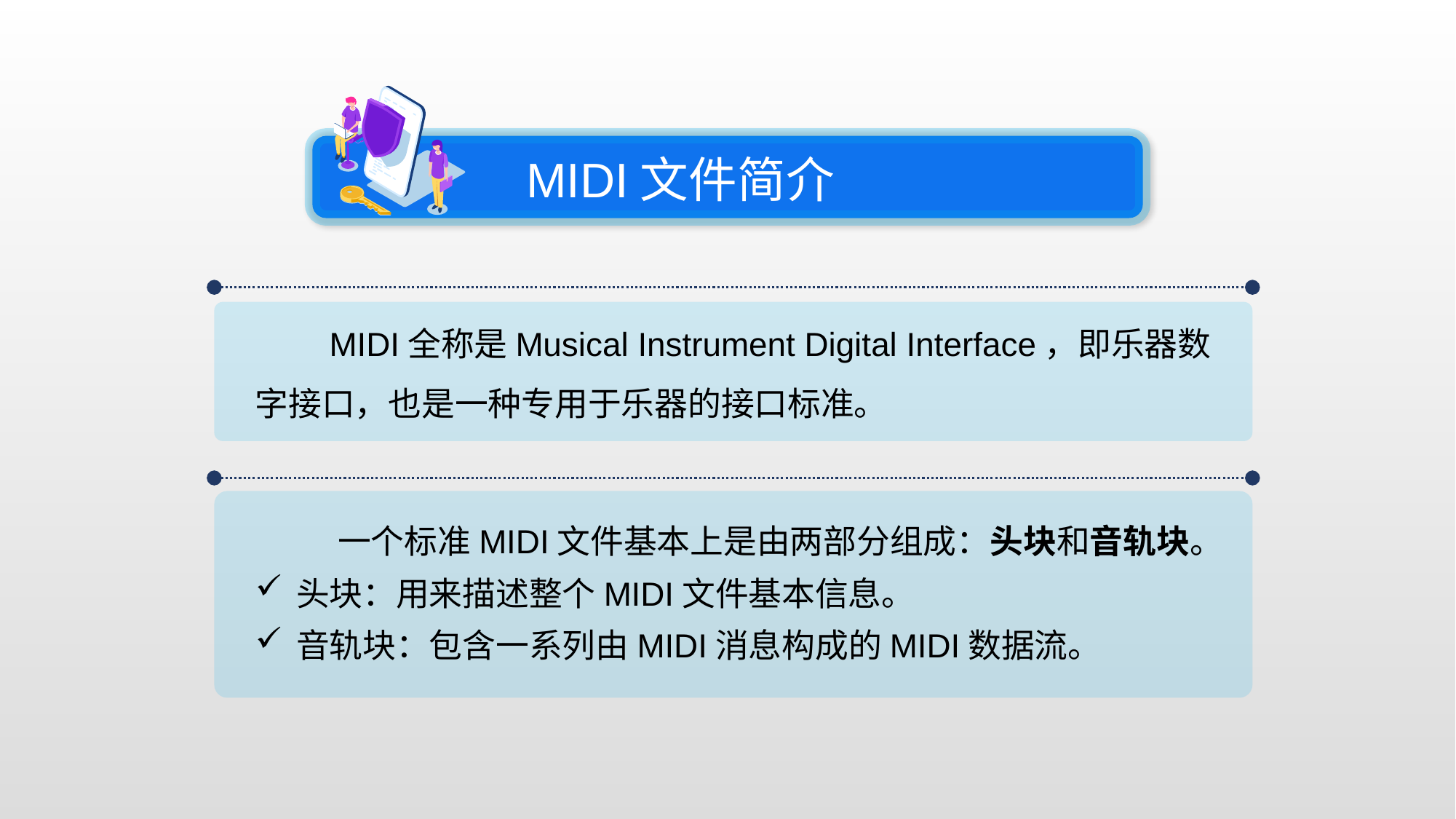

MIDI文件简介

        MIDI全称是Musical Instrument Digital Interface，即乐器数字接口，也是一种专用于乐器的接口标准。

          一个标准MIDI文件基本上是由两部分组成：头块和音轨块。
头块：用来描述整个MIDI文件基本信息。
音轨块：包含一系列由MIDI消息构成的MIDI数据流。